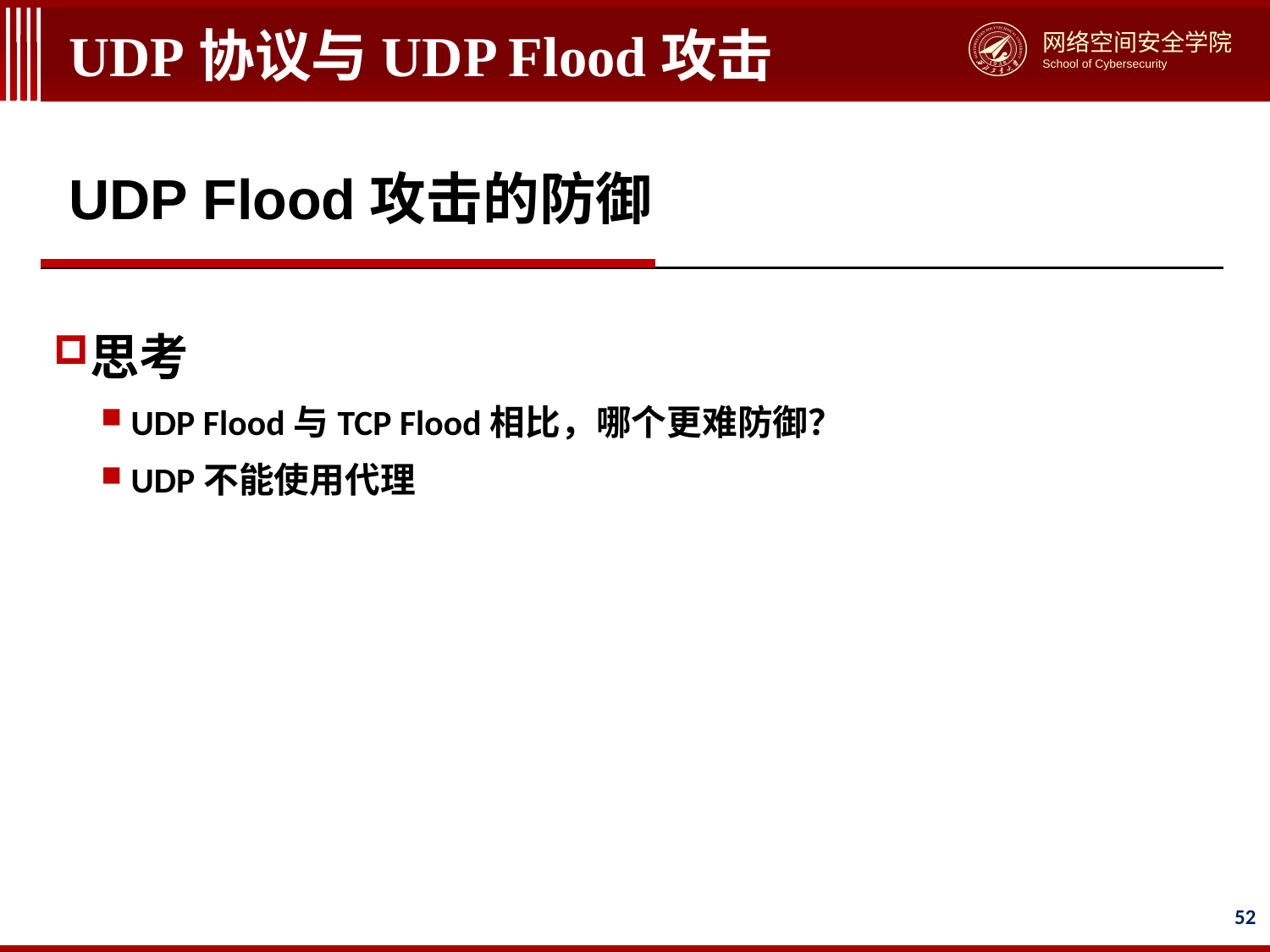

# UDP协议与UDP Flood攻击
UDP Flood攻击的防御
思考
UDP Flood与TCP Flood相比，哪个更难防御？
UDP不能使用代理